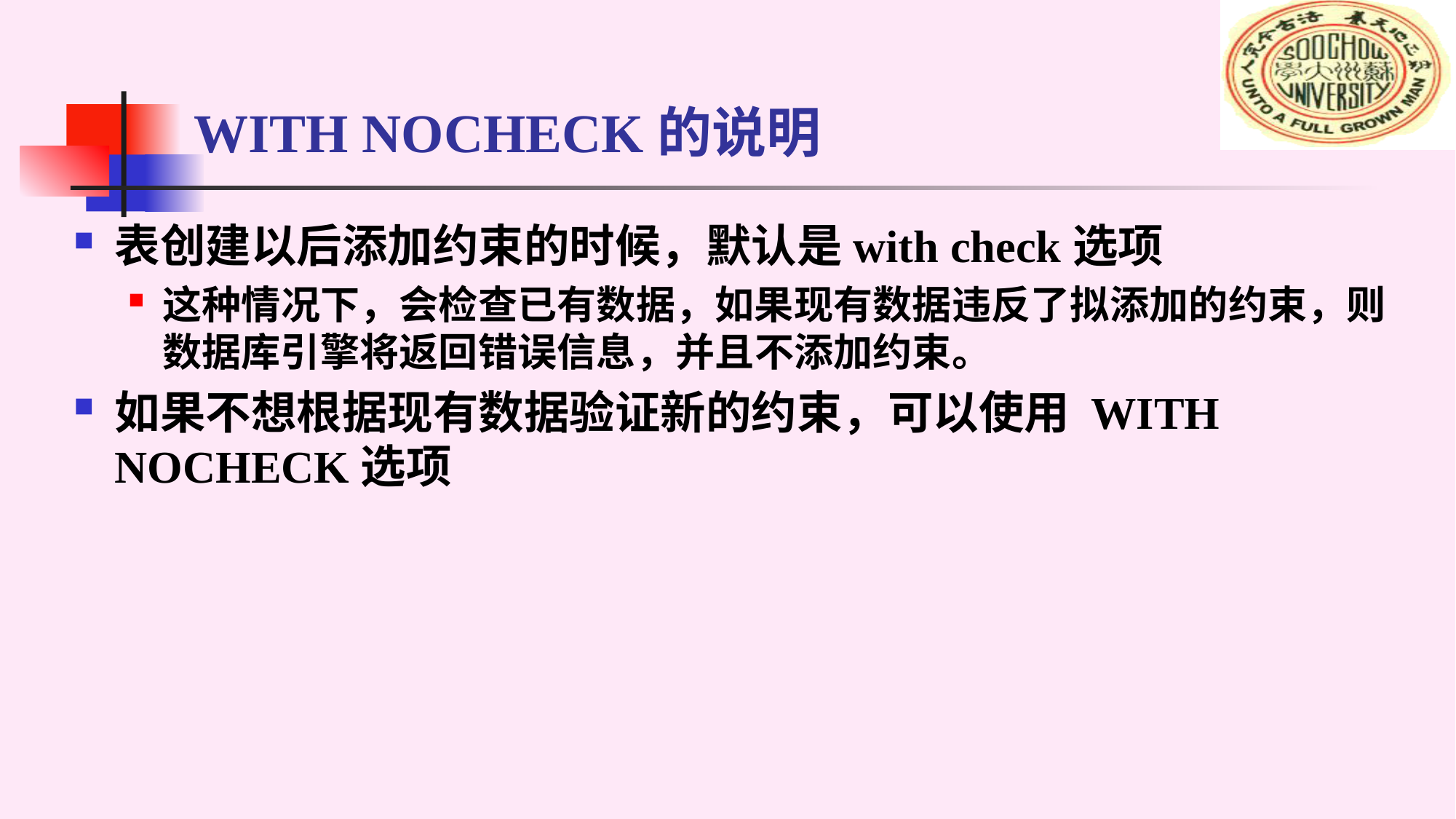

# WITH NOCHECK的说明
表创建以后添加约束的时候，默认是with check选项
这种情况下，会检查已有数据，如果现有数据违反了拟添加的约束，则数据库引擎将返回错误信息，并且不添加约束。
如果不想根据现有数据验证新的约束，可以使用 WITH NOCHECK选项